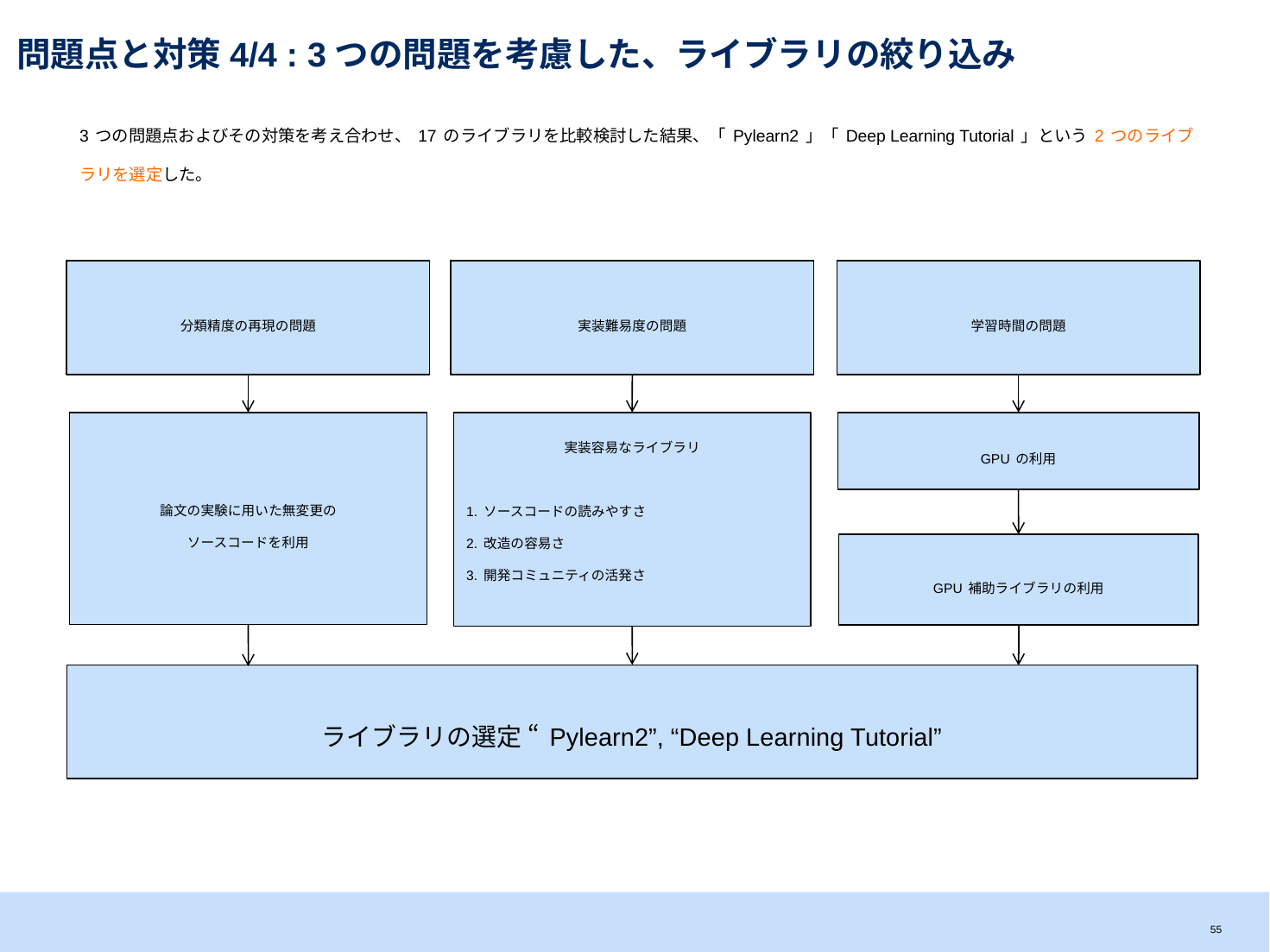

# 問題点と対策4/4 : 3つの問題を考慮した、ライブラリの絞り込み
3つの問題点およびその対策を考え合わせ、17のライブラリを比較検討した結果、「Pylearn2」「Deep Learning Tutorial」という2つのライブラリを選定した。
実装難易度の問題
学習時間の問題
分類精度の再現の問題
論文の実験に用いた無変更の
ソースコードを利用
実装容易なライブラリ

1.ソースコードの読みやすさ
2.改造の容易さ
3.開発コミュニティの活発さ

GPUの利用
GPU補助ライブラリの利用
ライブラリの選定 “Pylearn2”, “Deep Learning Tutorial”
55